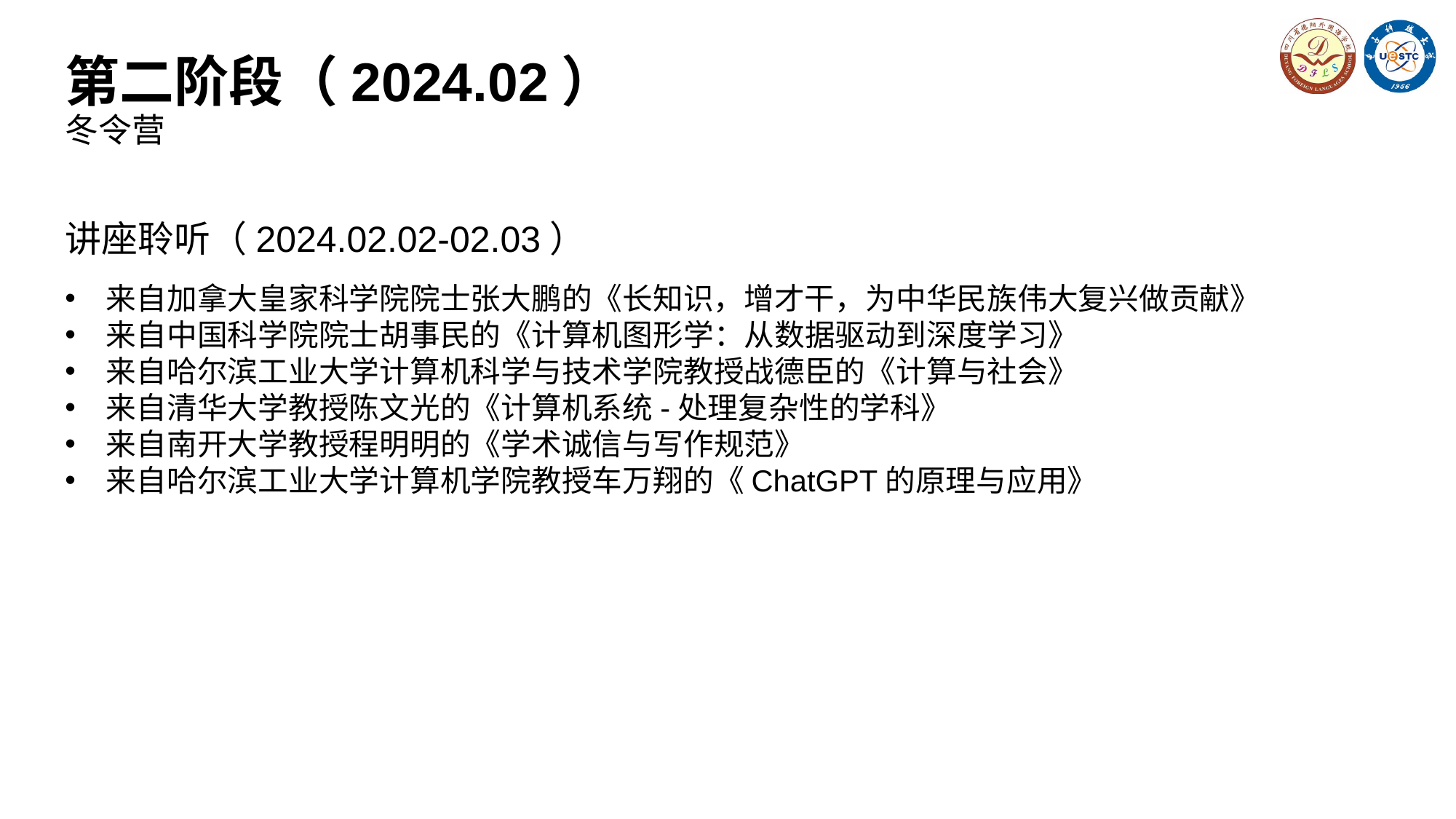

第二阶段（2024.02）
冬令营
讲座聆听（2024.02.02-02.03）
来自加拿大皇家科学院院士张大鹏的《长知识，增才干，为中华民族伟大复兴做贡献》
来自中国科学院院士胡事民的《计算机图形学：从数据驱动到深度学习》
来自哈尔滨工业大学计算机科学与技术学院教授战德臣的《计算与社会》
来自清华大学教授陈文光的《计算机系统-处理复杂性的学科》
来自南开大学教授程明明的《学术诚信与写作规范》
来自哈尔滨工业大学计算机学院教授车万翔的《ChatGPT的原理与应用》